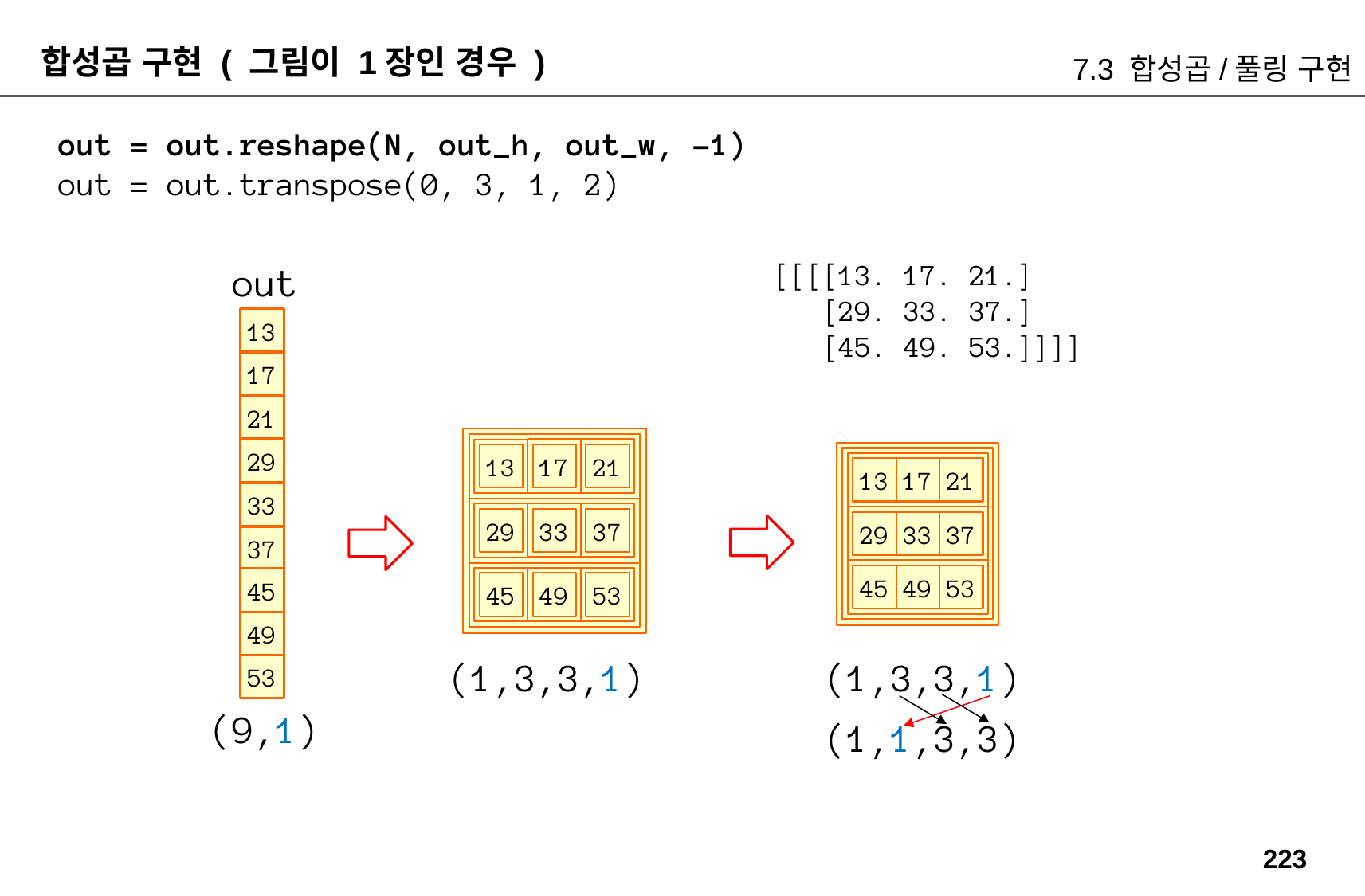

합성곱 구현 ( 그림이 1장인 경우 )
7.3 합성곱/풀링 구현
out = out.reshape(N, out_h, out_w, -1)
out = out.transpose(0, 3, 1, 2)
[[[[13. 17. 21.]
   [29. 33. 37.]
   [45. 49. 53.]]]]
out
13
17
21
29
33
37
45
49
53

21
17
13

13
17
21

37
33
29
29
33
37

45
49
53

53
49
45
(1,3,3,1)
(1,3,3,1)
(9,1)
(1,1,3,3)